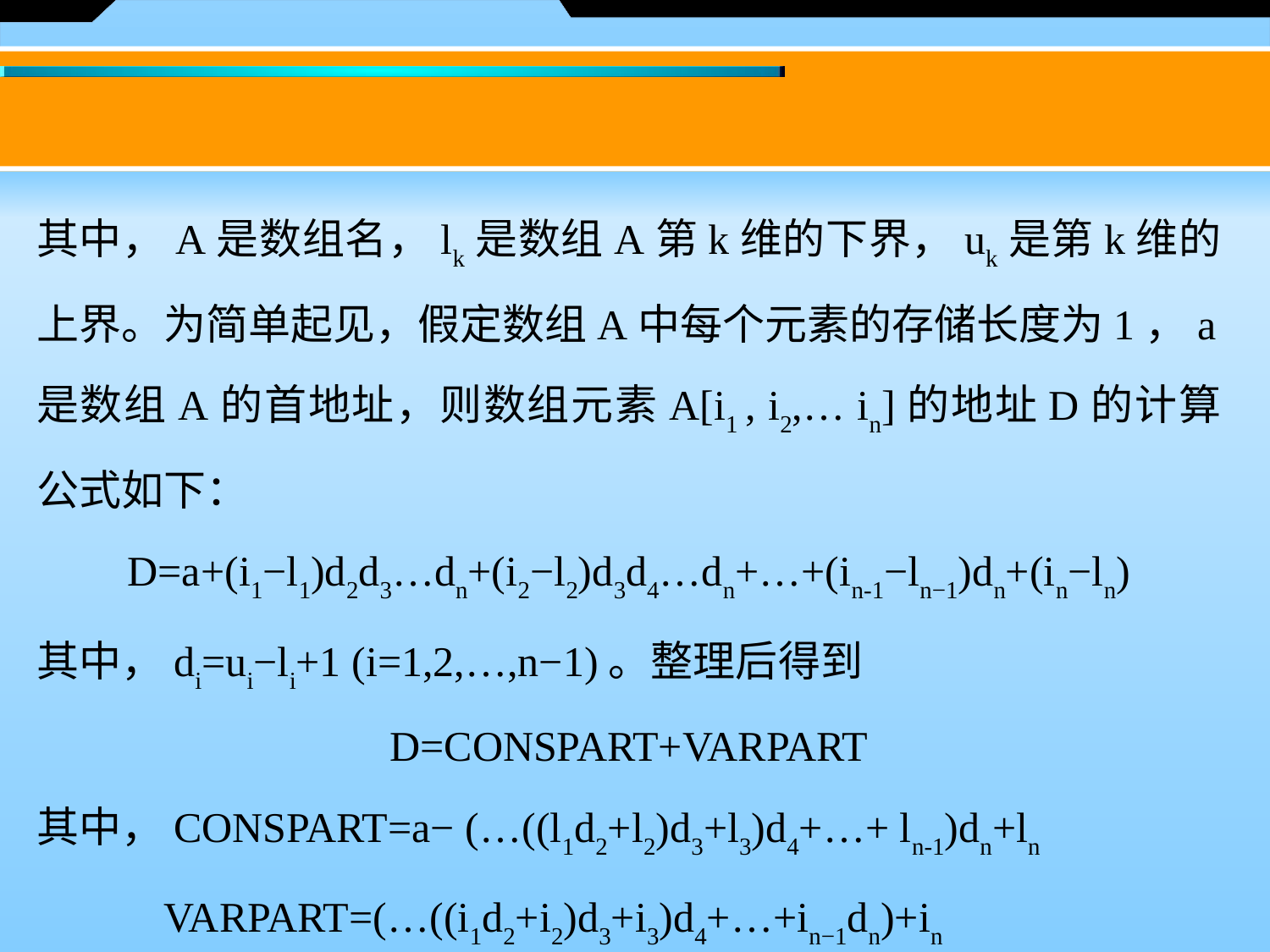

其中，A是数组名，lk是数组A第k维的下界，uk是第k维的上界。为简单起见，假定数组A中每个元素的存储长度为1，a是数组A的首地址，则数组元素A[i1 , i2,… in]的地址D的计算公式如下：
D=a+(i1−l1)d2d3…dn+(i2−l2)d3d4…dn+…+(in-1−ln−1)dn+(in−ln)
其中，di=ui−li+1 (i=1,2,…,n−1)。整理后得到
D=CONSPART+VARPART
其中，CONSPART=a− (…((l1d2+l2)d3+l3)d4+…+ ln-1)dn+ln
	VARPART=(…((i1d2+i2)d3+i3)d4+…+in−1dn)+in